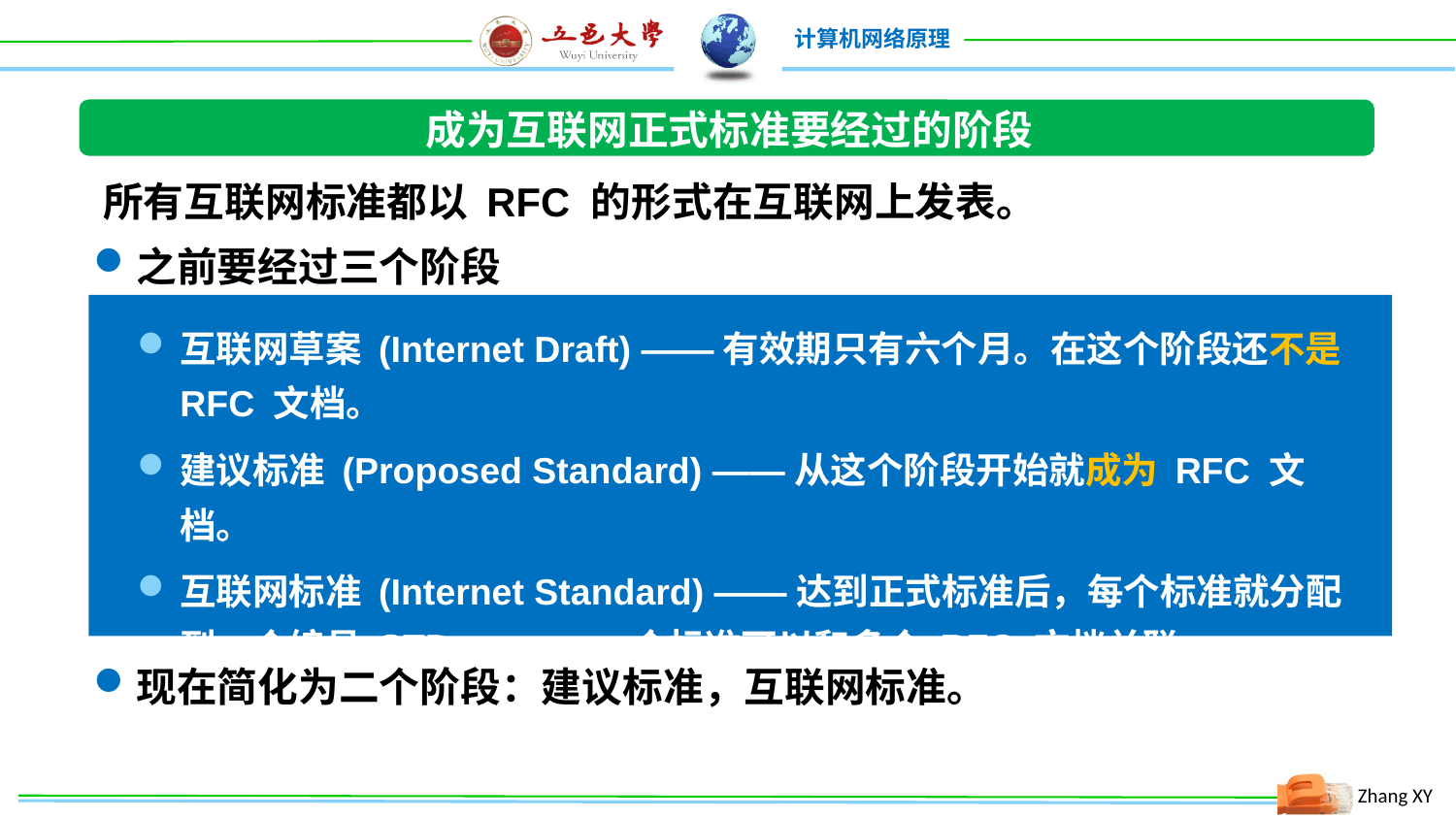

成为互联网正式标准要经过的阶段

所有互联网标准都以 RFC 的形式在互联网上发表。
之前要经过三个阶段

互联网草案 (Internet Draft) ——有效期只有六个月。在这个阶段还不是 RFC 文档。
建议标准 (Proposed Standard) ——从这个阶段开始就成为 RFC 文档。
互联网标准 (Internet Standard) ——达到正式标准后，每个标准就分配到一个编号 STD xxxx。 一个标准可以和多个 RFC 文档关联。
现在简化为二个阶段：建议标准，互联网标准。